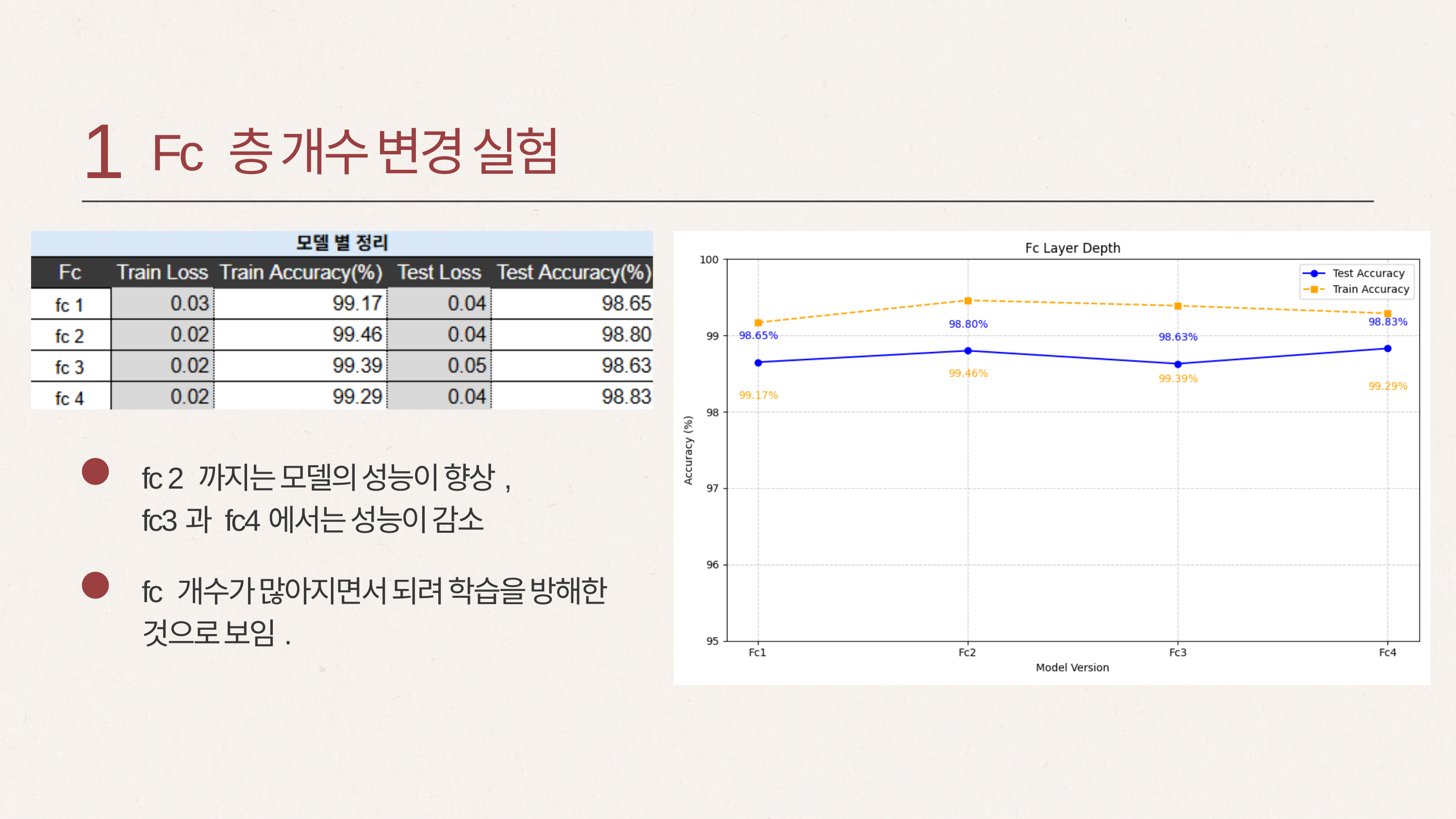

1
Fc 층 개수 변경 실험

fc 2 까지는 모델의 성능이 향상,
fc3과 fc4에서는 성능이 감소

fc 개수가 많아지면서 되려 학습을 방해한 것으로 보임.